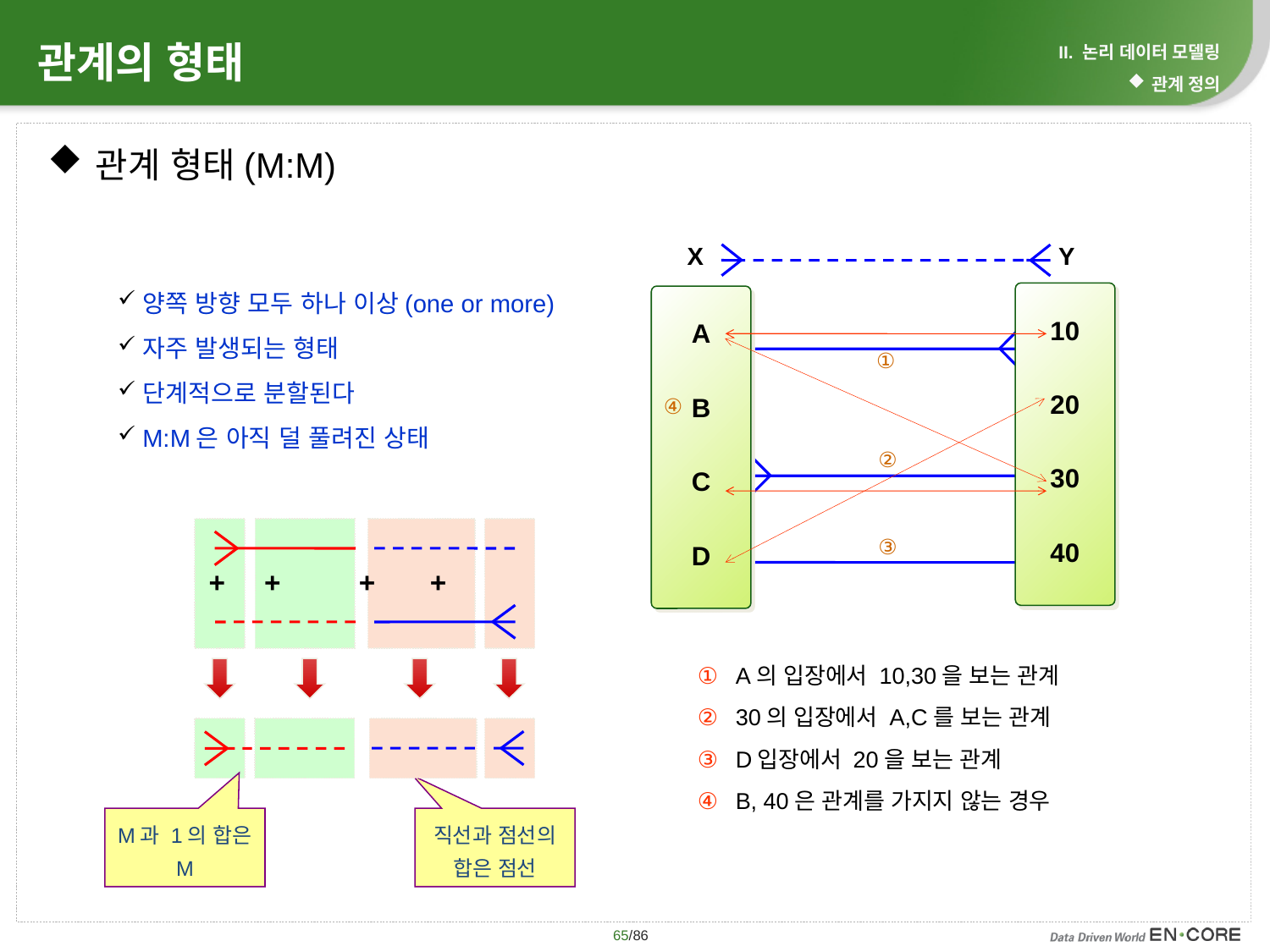

# 관계의 형태
II. 논리 데이터 모델링
관계 정의
관계 형태(M:M)

X
Y

10

20

30

40
A

B

C

D

①

④

②

③

양쪽 방향 모두 하나 이상(one or more)
자주 발생되는 형태
단계적으로 분할된다
M:M은 아직 덜 풀려진 상태

+     +          +       +

A의 입장에서 10,30을 보는 관계
30의 입장에서 A,C를 보는 관계
D입장에서 20을 보는 관계
B, 40은 관계를 가지지 않는 경우

M과 1의 합은 M
직선과 점선의 합은 점선